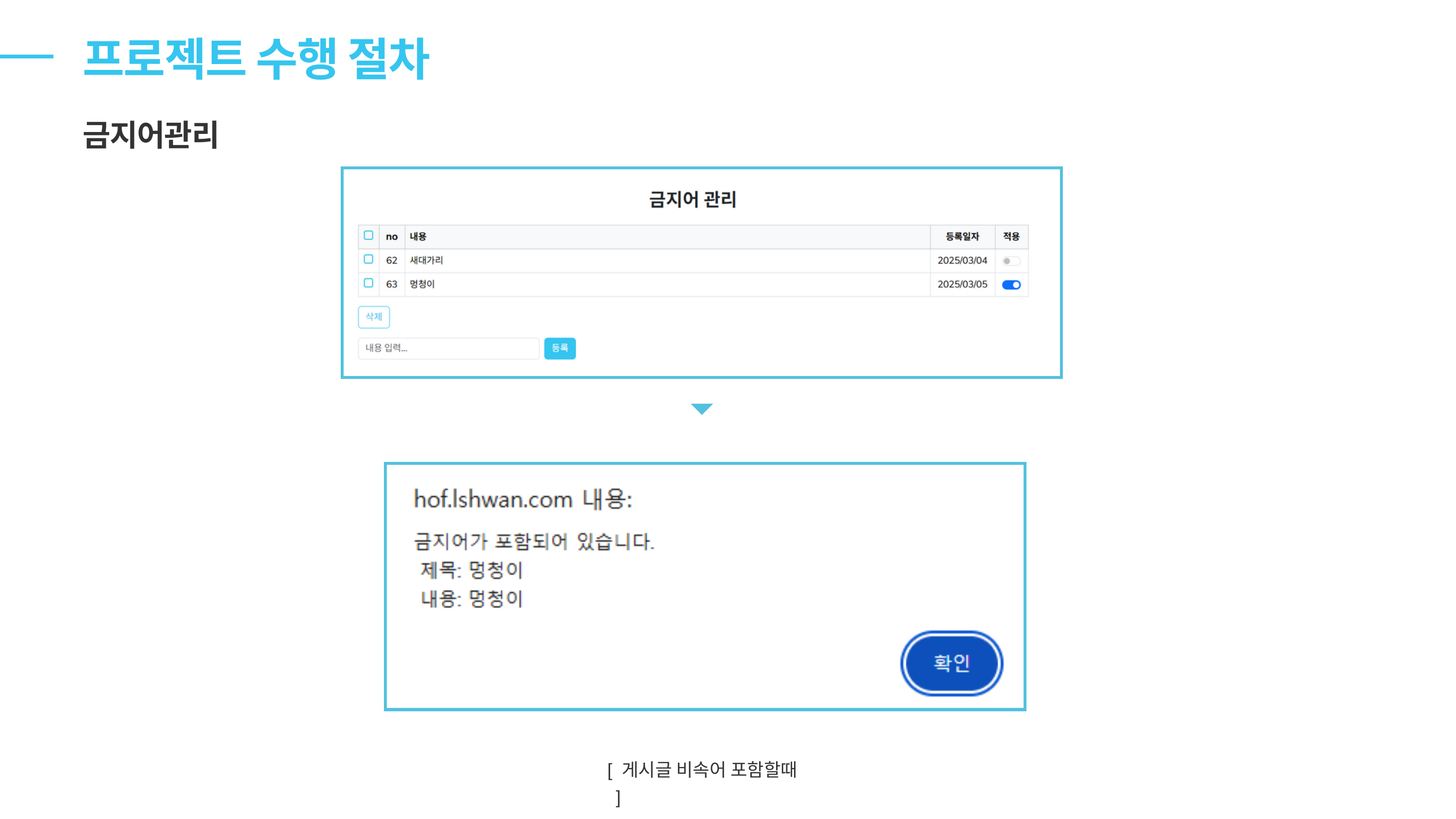

프로젝트 수행 절차

금지어관리

[ 게시글 비속어 포함할때 ]